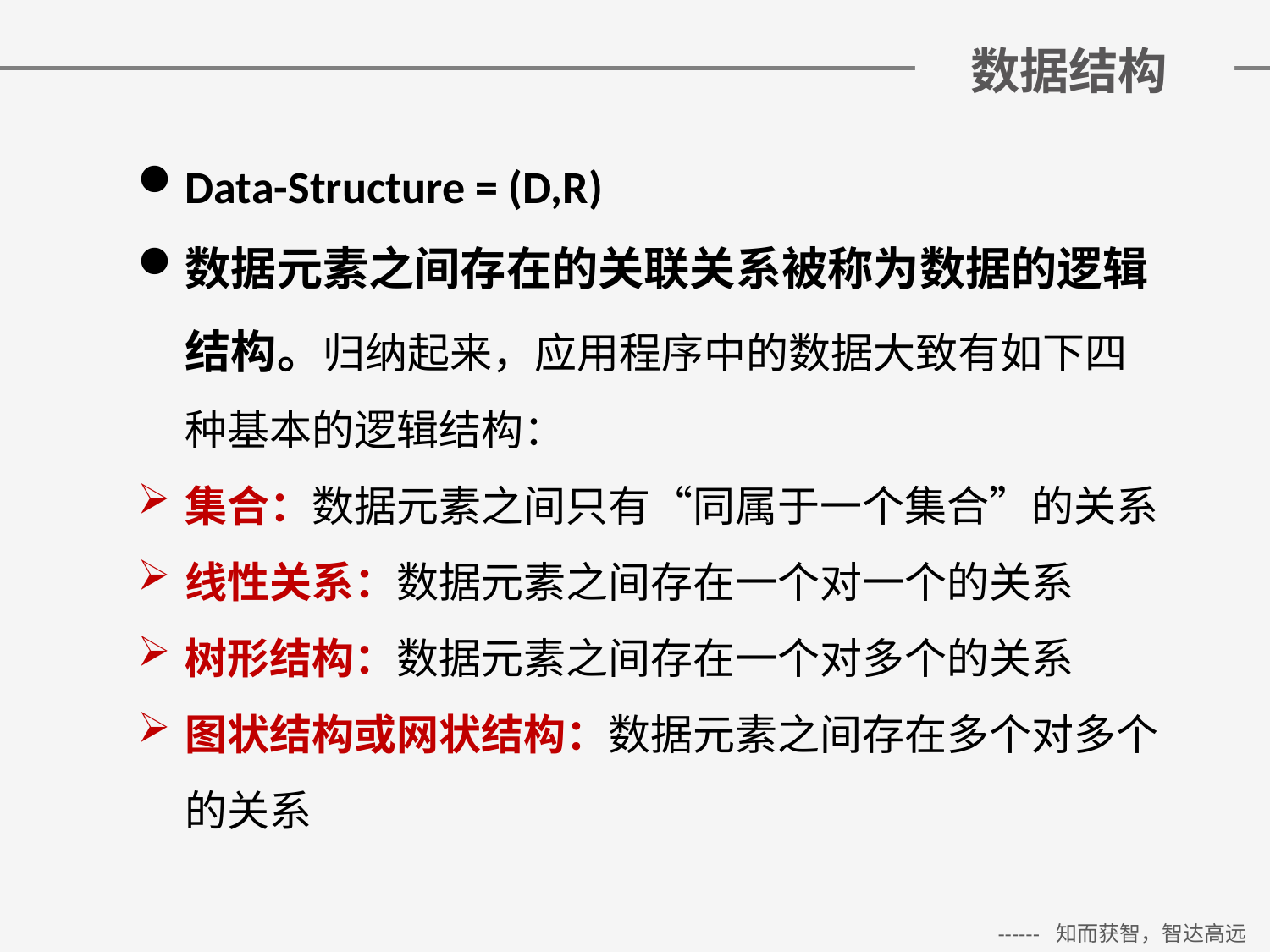

# 数据结构
Data-Structure = (D,R)
数据元素之间存在的关联关系被称为数据的逻辑结构。归纳起来，应用程序中的数据大致有如下四种基本的逻辑结构：
集合：数据元素之间只有“同属于一个集合”的关系
线性关系：数据元素之间存在一个对一个的关系
树形结构：数据元素之间存在一个对多个的关系
图状结构或网状结构：数据元素之间存在多个对多个的关系